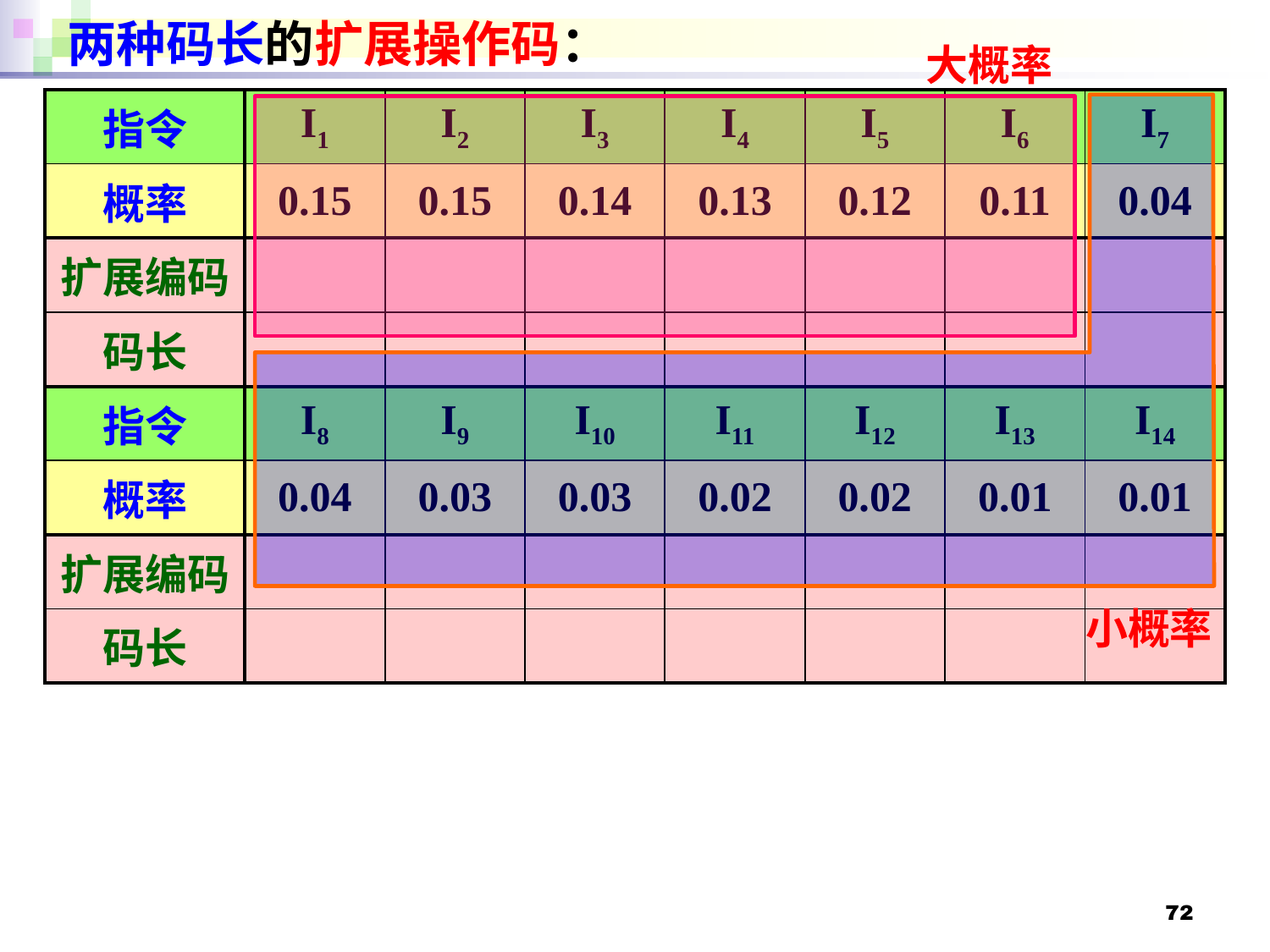

两种码长的扩展操作码：
大概率
| 指令 | I1 | I2 | I3 | I4 | I5 | I6 | I7 |
| --- | --- | --- | --- | --- | --- | --- | --- |
| 概率 | 0.15 | 0.15 | 0.14 | 0.13 | 0.12 | 0.11 | 0.04 |
| 扩展编码 |  |  |  |  |  |  |  |
| 码长 |  |  |  |  |  |  |  |
| 指令 | I8 | I9 | I10 | I11 | I12 | I13 | I14 |
| 概率 | 0.04 | 0.03 | 0.03 | 0.02 | 0.02 | 0.01 | 0.01 |
| 扩展编码 |  |  |  |  |  |  |  |
| 码长 |  |  |  |  |  |  |  |

小概率
72